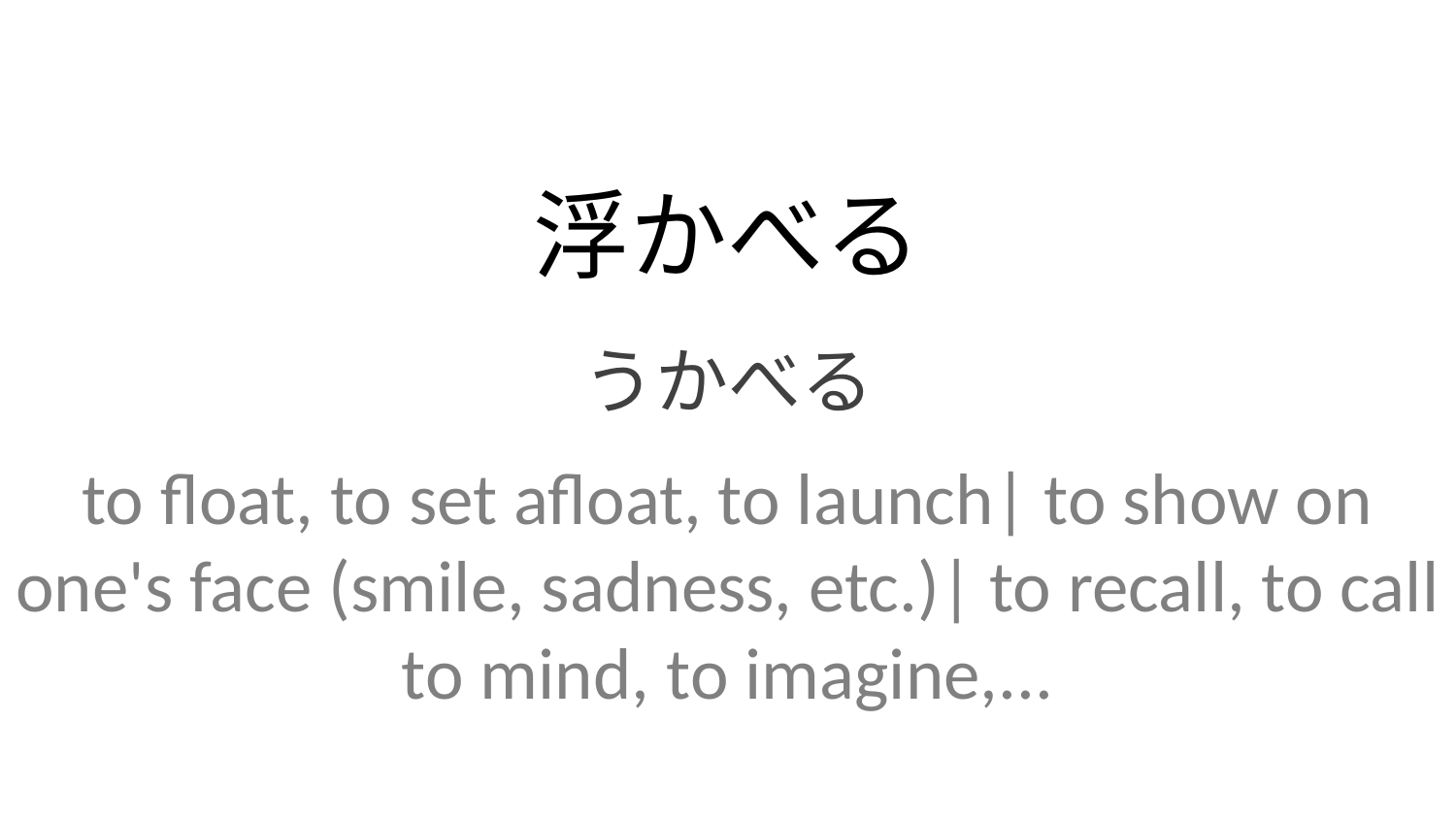

浮かべる

うかべる
to float, to set afloat, to launch| to show on one's face (smile, sadness, etc.)| to recall, to call to mind, to imagine,...